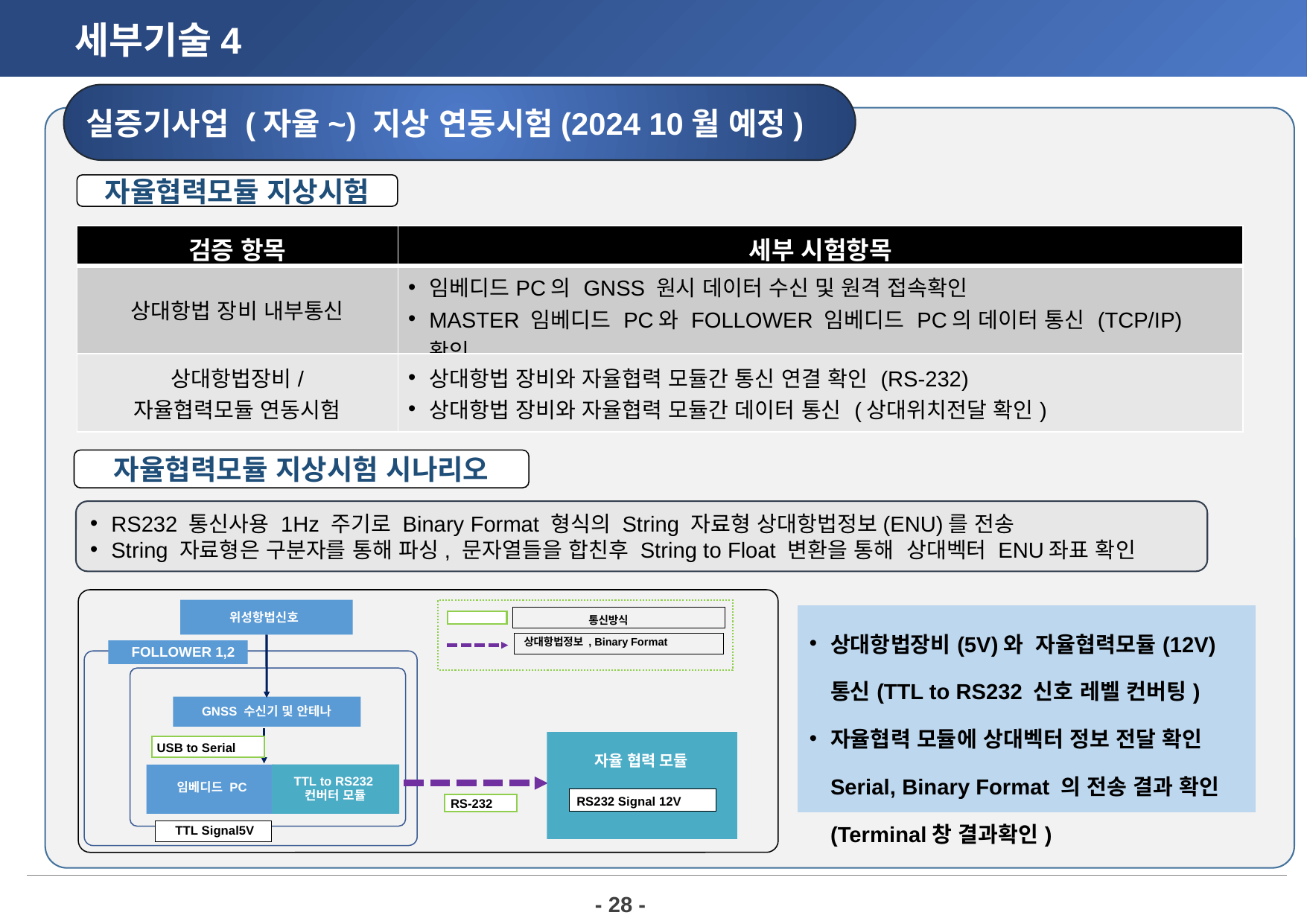

세부기술4
실증기사업 (자율~) 지상 연동시험(2024 10월 예정)

자율협력모듈 지상시험
| 검증 항목 | 세부 시험항목 |
| --- | --- |
| 상대항법 장비 내부통신 | 임베디드PC의 GNSS 원시 데이터 수신 및 원격 접속확인 MASTER 임베디드 PC와 FOLLOWER 임베디드 PC의 데이터 통신 (TCP/IP) 확인 상대위치 도출 결과 확인 |
| 상대항법장비/ 자율협력모듈 연동시험 | 상대항법 장비와 자율협력 모듈간 통신 연결 확인 (RS-232) 상대항법 장비와 자율협력 모듈간 데이터 통신 (상대위치전달 확인) |
자율협력모듈 지상시험 시나리오
RS232 통신사용 1Hz 주기로 Binary Format 형식의 String 자료형 상대항법정보(ENU)를 전송
String 자료형은 구분자를 통해 파싱, 문자열들을 합친후 String to Float 변환을 통해  상대벡터 ENU좌표 확인

위성항법신호

통신방식

상대항법정보 , Binary Format

FOLLOWER 1,2

GNSS 수신기 및 안테나

USB to Serial

자율 협력 모듈

TTL to RS232
컨버터 모듈
임베디드 PC
RS232 Signal 12V

RS-232

TTL Signal5V

| 상대항법장비(5V)와 자율협력모듈(12V) 통신(TTL to RS232 신호 레벨 컨버팅) 자율협력 모듈에 상대벡터 정보 전달 확인 Serial, Binary Format 의 전송 결과 확인 (Terminal창 결과확인) |
| --- |